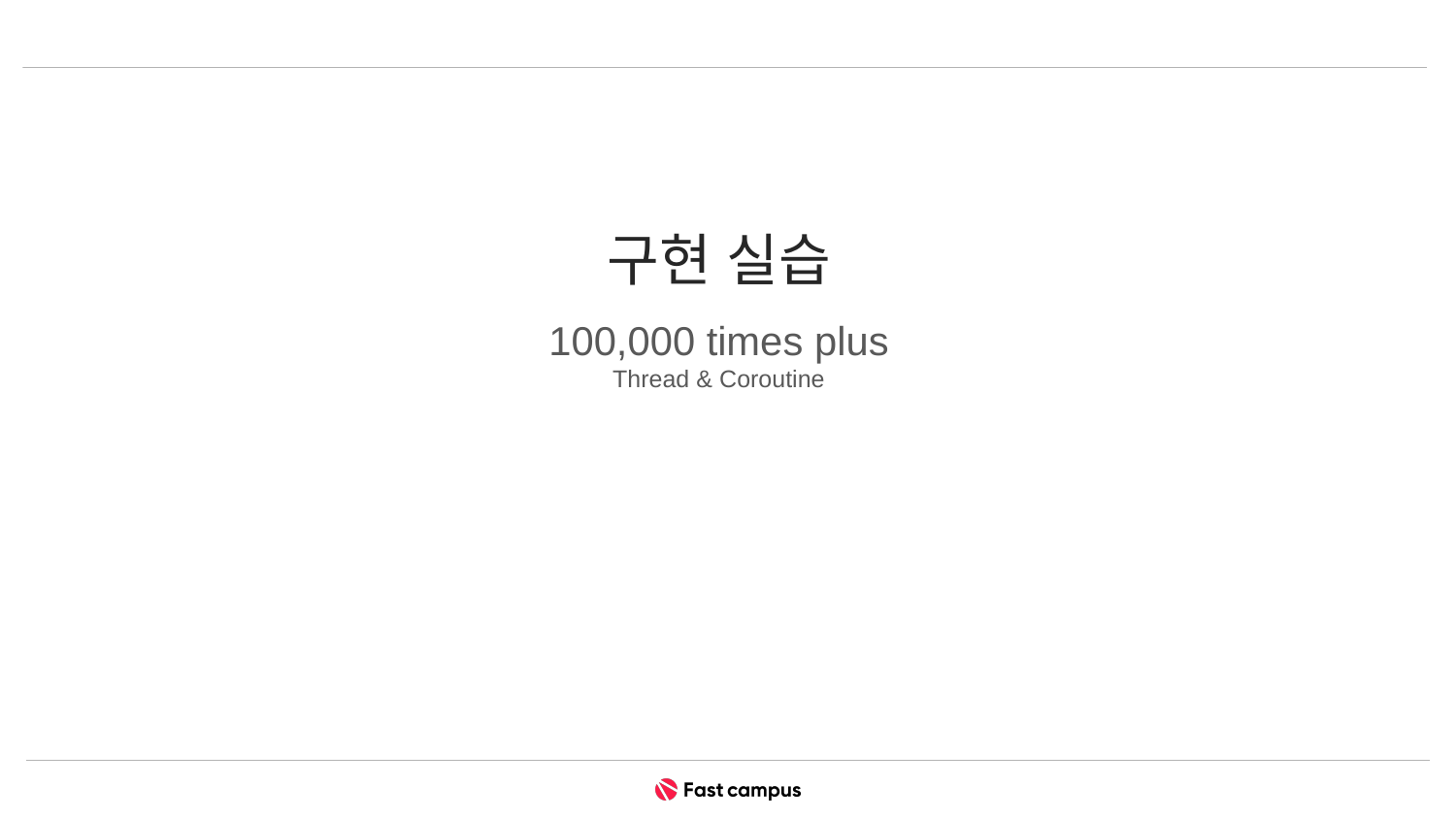

# 구현 실습
100,000 times plus
Thread & Coroutine